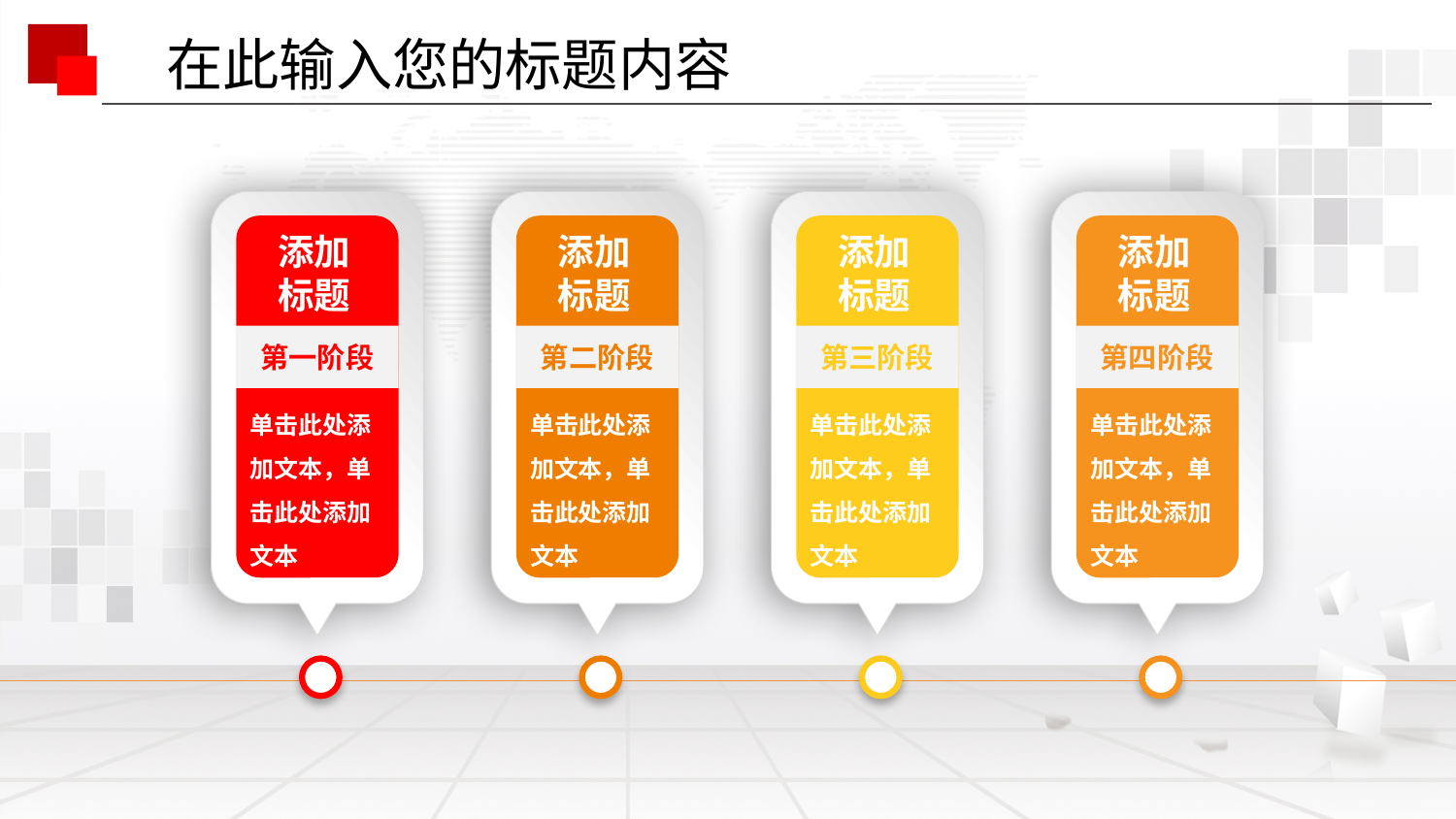

在此输入您的标题内容

添加
标题
第一阶段
单击此处添加文本，单击此处添加文本

添加
标题
第二阶段
单击此处添加文本，单击此处添加文本

添加
标题
第三阶段
单击此处添加文本，单击此处添加文本

添加
标题
第四阶段
单击此处添加文本，单击此处添加文本